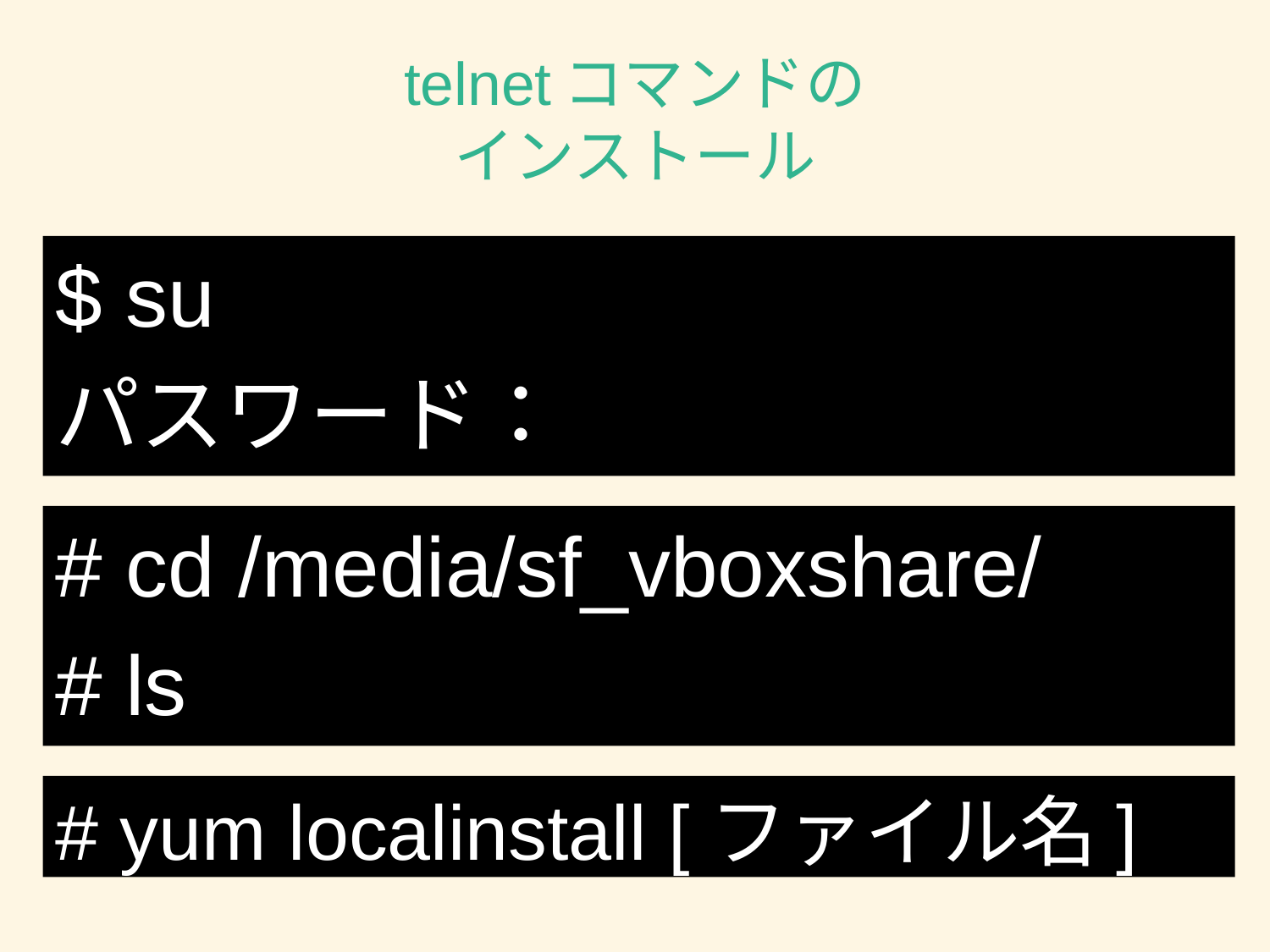

# telnetコマンドの インストール

$ su
パスワード：
# cd /media/sf_vboxshare/
# ls
# yum localinstall [ファイル名]